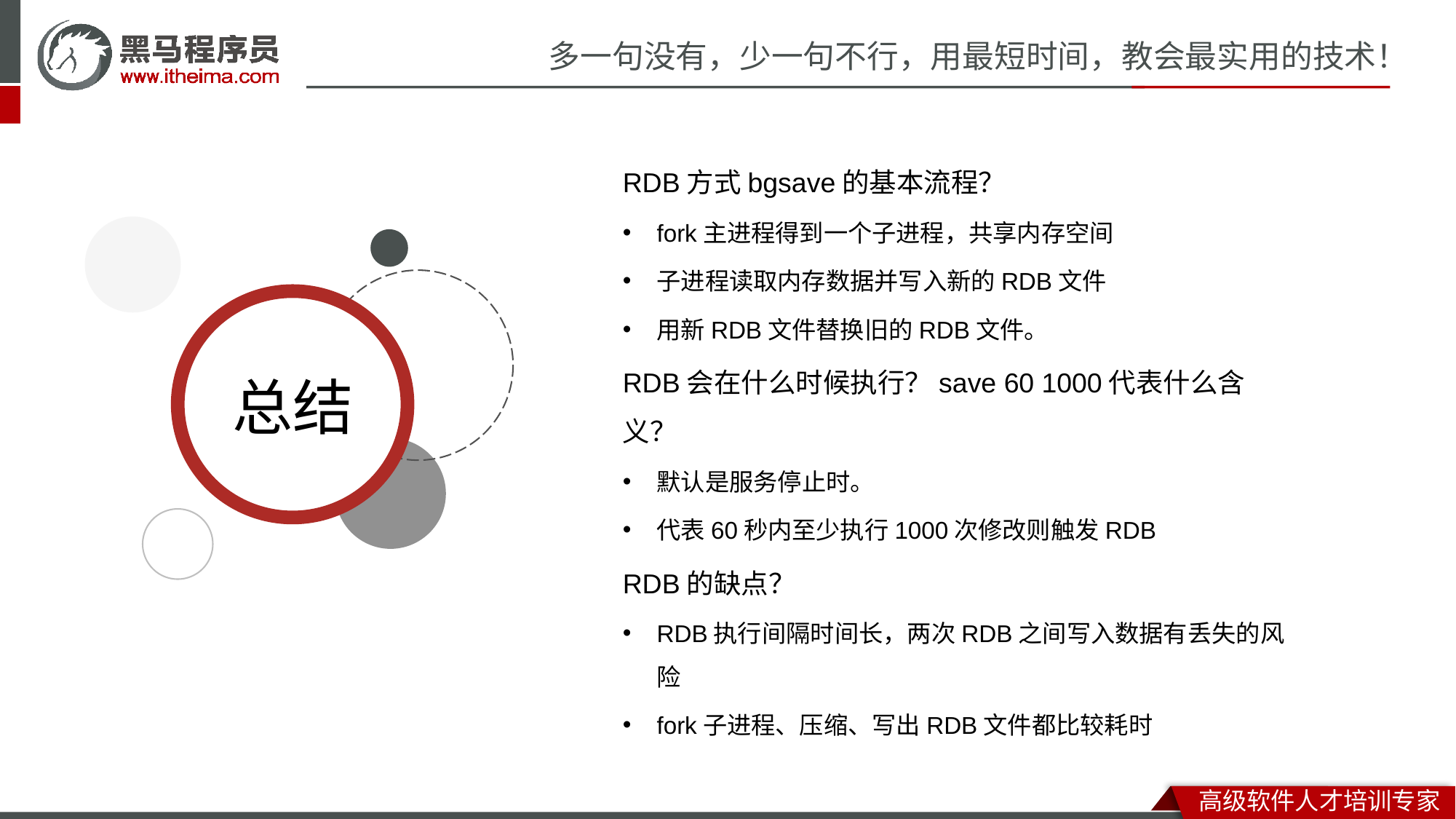

RDB方式bgsave的基本流程？
fork主进程得到一个子进程，共享内存空间
子进程读取内存数据并写入新的RDB文件
用新RDB文件替换旧的RDB文件。
RDB会在什么时候执行？save 60 1000代表什么含义？
默认是服务停止时。
代表60秒内至少执行1000次修改则触发RDB
RDB的缺点？
RDB执行间隔时间长，两次RDB之间写入数据有丢失的风险
fork子进程、压缩、写出RDB文件都比较耗时